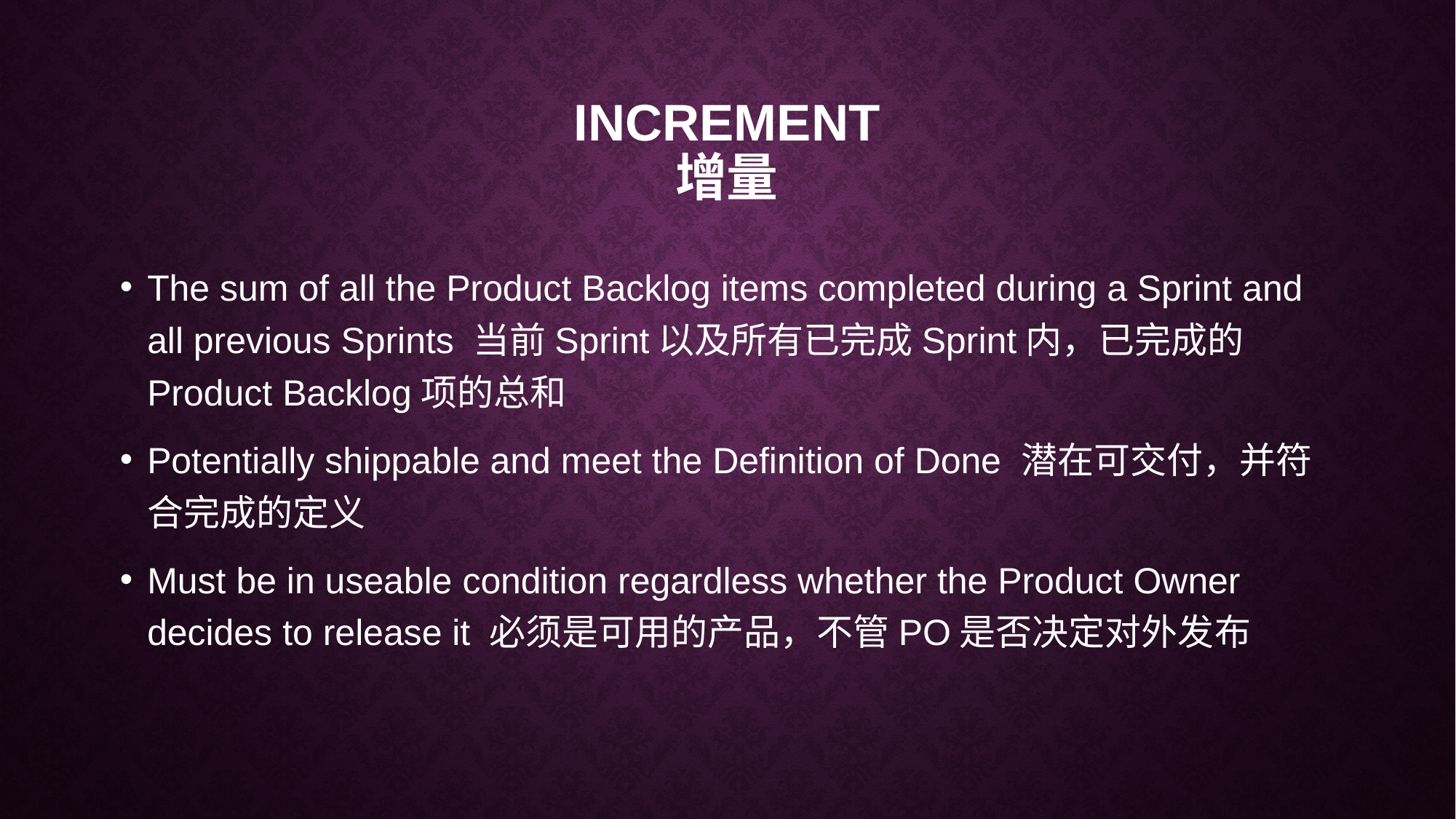

# Increment 增量
The sum of all the Product Backlog items completed during a Sprint and all previous Sprints 当前Sprint以及所有已完成Sprint内，已完成的Product Backlog项的总和
Potentially shippable and meet the Definition of Done 潜在可交付，并符合完成的定义
Must be in useable condition regardless whether the Product Owner decides to release it 必须是可用的产品，不管PO是否决定对外发布